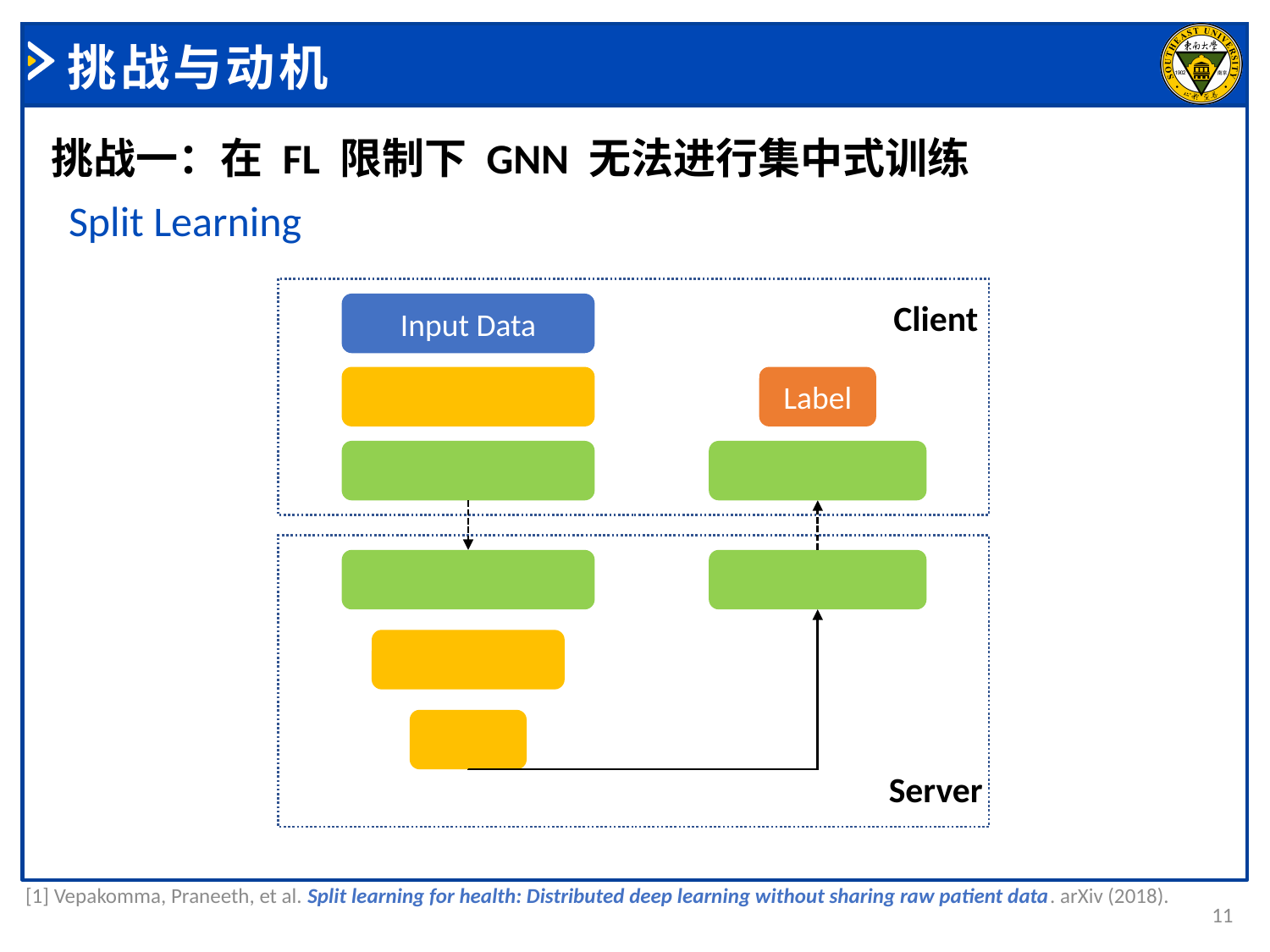

# 挑战与动机
挑战一：在 FL 限制下 GNN 无法进行集中式训练
Split Learning

Client
Input Data

Label

Server
[1] Vepakomma, Praneeth, et al. Split learning for health: Distributed deep learning without sharing raw patient data. arXiv (2018).
11